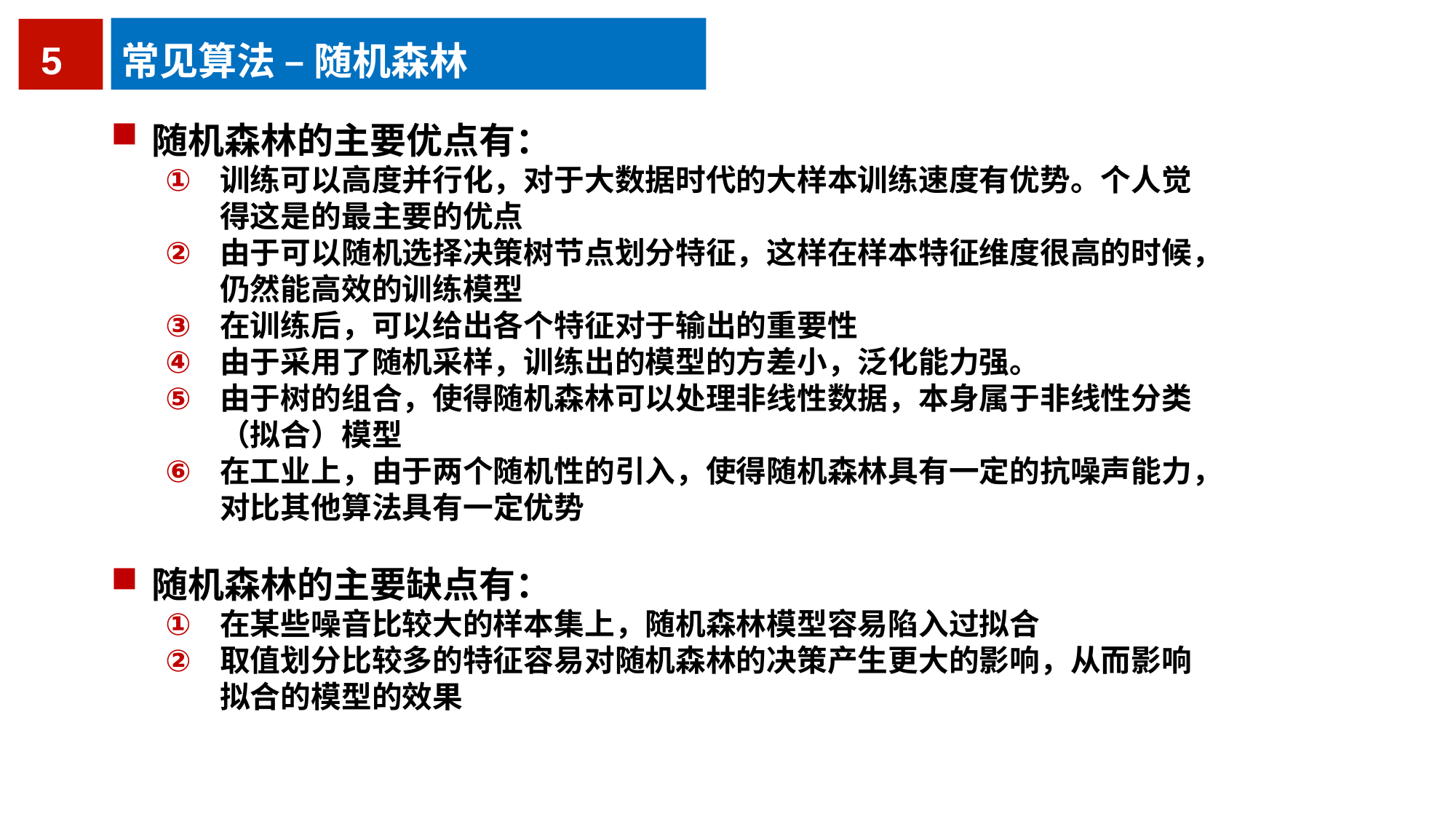

5
常见算法 – 随机森林

随机森林的主要优点有：
训练可以高度并行化，对于大数据时代的大样本训练速度有优势。个人觉得这是的最主要的优点
由于可以随机选择决策树节点划分特征，这样在样本特征维度很高的时候，仍然能高效的训练模型
在训练后，可以给出各个特征对于输出的重要性
由于采用了随机采样，训练出的模型的方差小，泛化能力强。
由于树的组合，使得随机森林可以处理非线性数据，本身属于非线性分类（拟合）模型
在工业上，由于两个随机性的引入，使得随机森林具有一定的抗噪声能力，对比其他算法具有一定优势

随机森林的主要缺点有：
在某些噪音比较大的样本集上，随机森林模型容易陷入过拟合
取值划分比较多的特征容易对随机森林的决策产生更大的影响，从而影响拟合的模型的效果